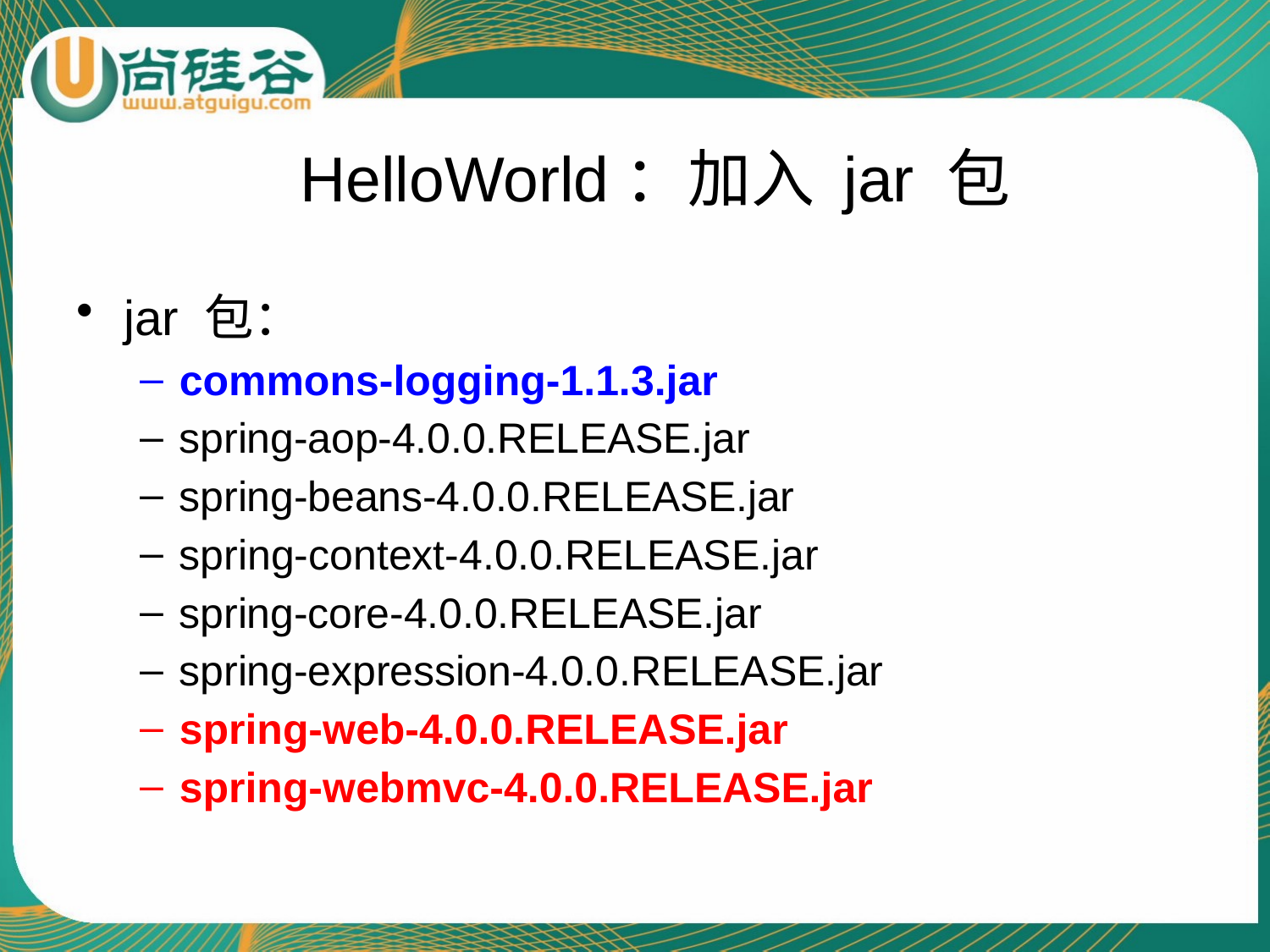

# HelloWorld：加入 jar 包
jar 包：
commons-logging-1.1.3.jar
spring-aop-4.0.0.RELEASE.jar
spring-beans-4.0.0.RELEASE.jar
spring-context-4.0.0.RELEASE.jar
spring-core-4.0.0.RELEASE.jar
spring-expression-4.0.0.RELEASE.jar
spring-web-4.0.0.RELEASE.jar
spring-webmvc-4.0.0.RELEASE.jar